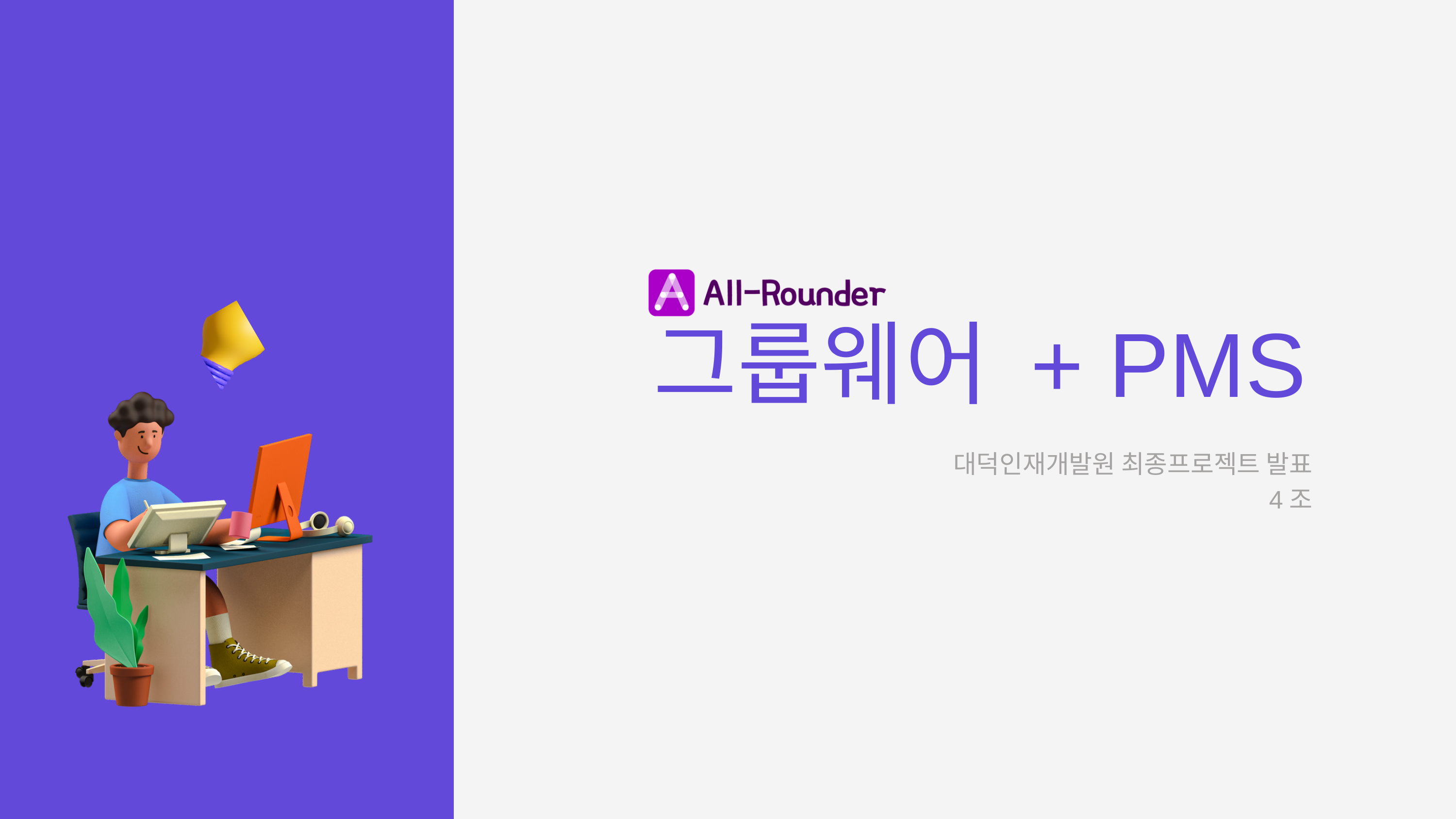

그룹웨어 + PMS
대덕인재개발원 최종프로젝트 발표
4조